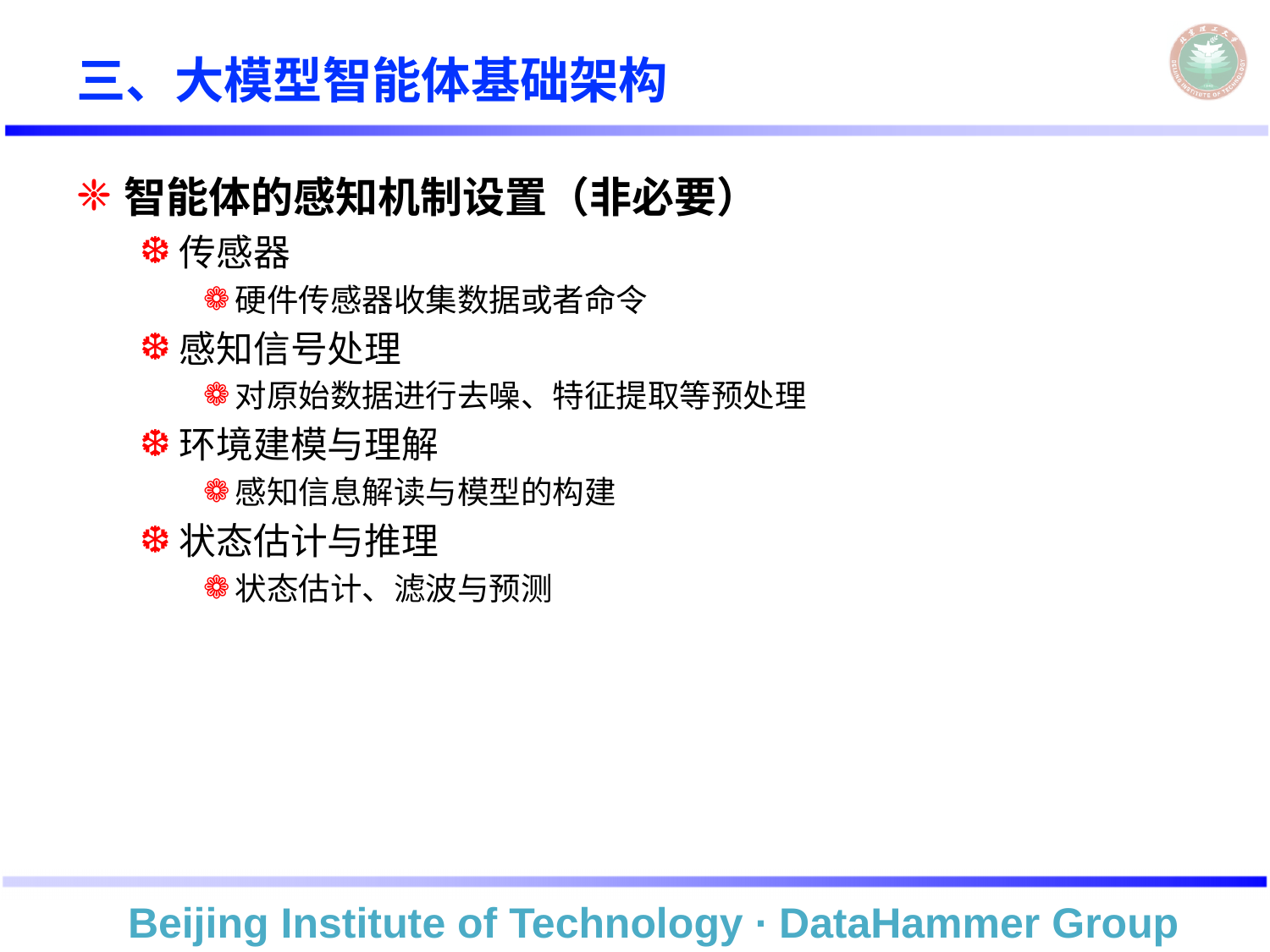

# 三、大模型智能体基础架构
智能体的感知机制设置（非必要）
传感器
硬件传感器收集数据或者命令
感知信号处理
对原始数据进行去噪、特征提取等预处理
环境建模与理解
感知信息解读与模型的构建
状态估计与推理
状态估计、滤波与预测